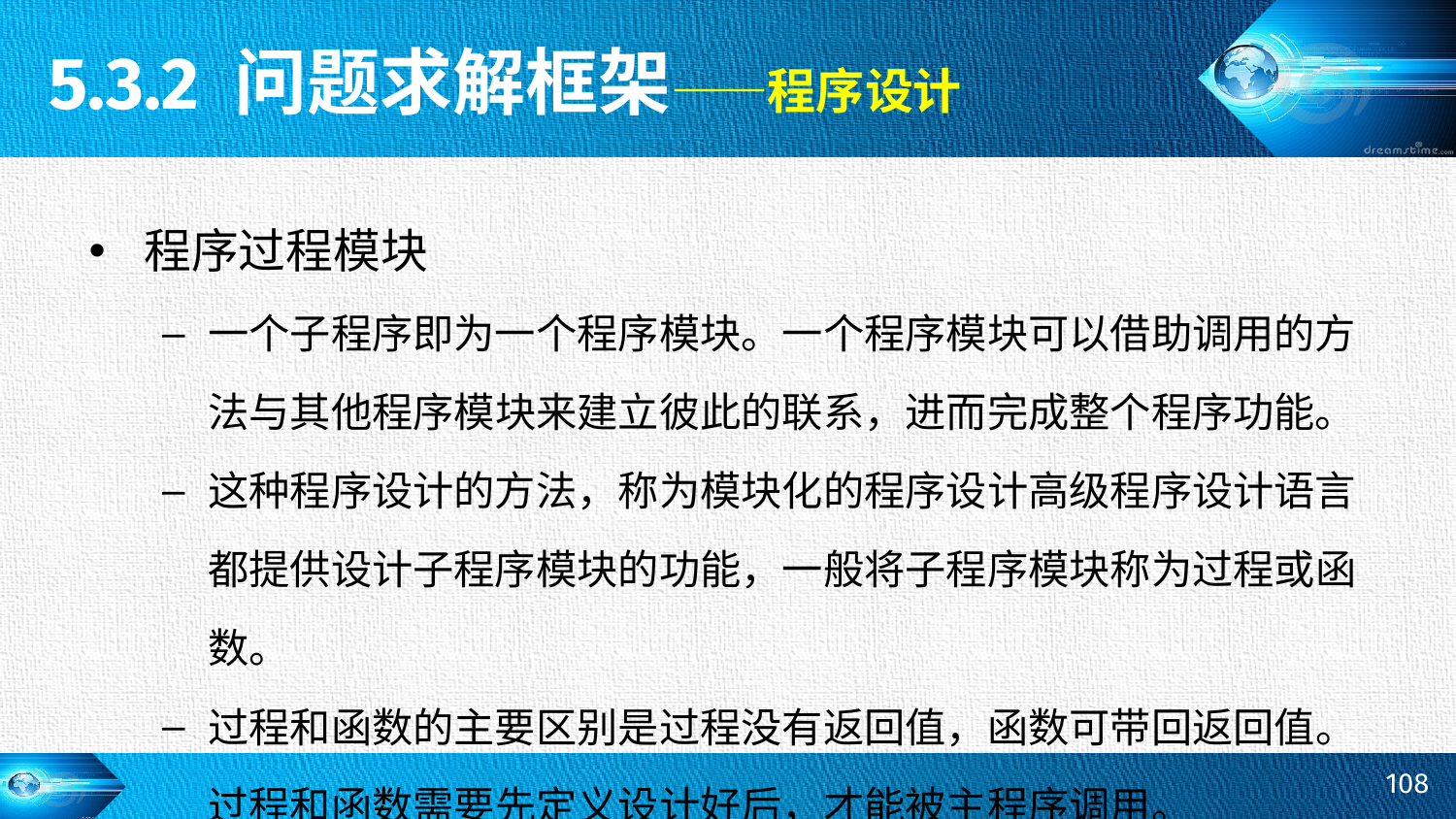

5.3.2 问题求解框架——程序设计
程序过程模块
一个子程序即为一个程序模块。一个程序模块可以借助调用的方法与其他程序模块来建立彼此的联系，进而完成整个程序功能。
这种程序设计的方法，称为模块化的程序设计高级程序设计语言都提供设计子程序模块的功能，一般将子程序模块称为过程或函数。
过程和函数的主要区别是过程没有返回值，函数可带回返回值。过程和函数需要先定义设计好后，才能被主程序调用。
108